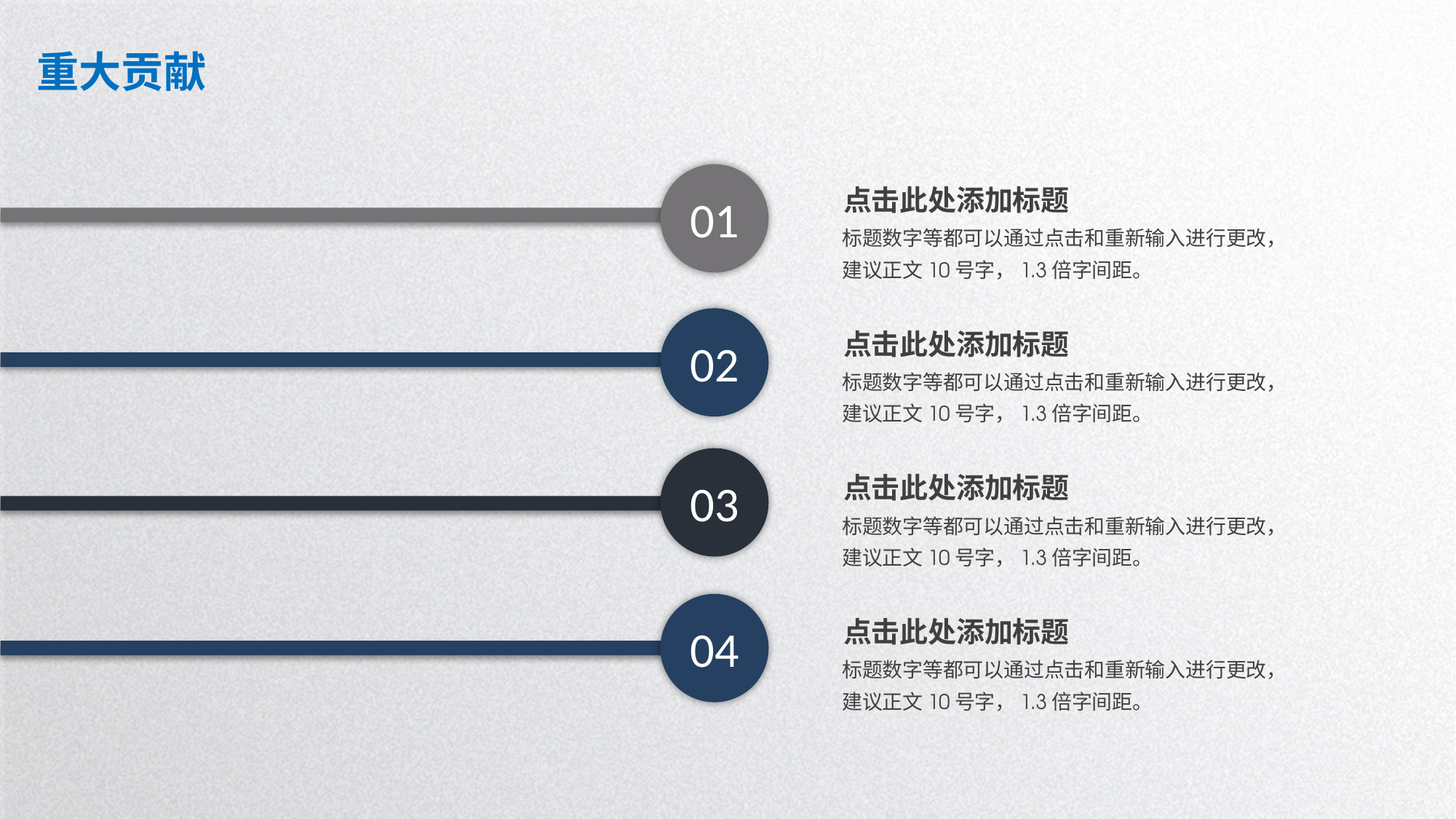

重大贡献
01
点击此处添加标题
标题数字等都可以通过点击和重新输入进行更改，建议正文10号字，1.3倍字间距。

02
点击此处添加标题
标题数字等都可以通过点击和重新输入进行更改，建议正文10号字，1.3倍字间距。

03
点击此处添加标题
标题数字等都可以通过点击和重新输入进行更改，建议正文10号字，1.3倍字间距。

04
点击此处添加标题
标题数字等都可以通过点击和重新输入进行更改，建议正文10号字，1.3倍字间距。